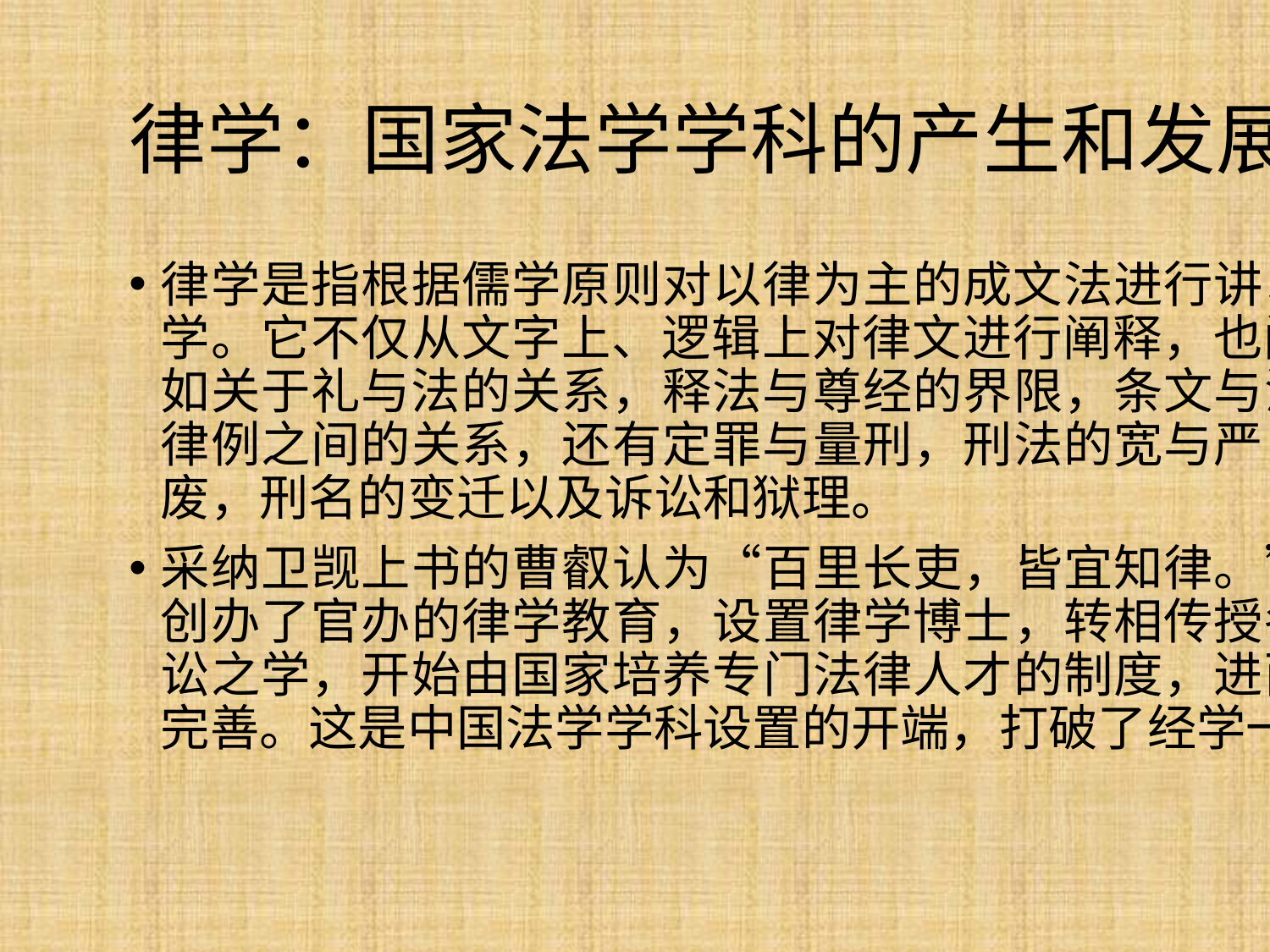

# 律学：国家法学学科的产生和发展
律学是指根据儒学原则对以律为主的成文法进行讲习、注释的法学。它不仅从文字上、逻辑上对律文进行阐释，也阐述某些法理，如关于礼与法的关系，释法与尊经的界限，条文与法意的联系，律例之间的关系，还有定罪与量刑，刑法的宽与严，肉刑的存与废，刑名的变迁以及诉讼和狱理。
采纳卫觊上书的曹叡认为“百里长吏，皆宜知律。”由此，曹魏创办了官办的律学教育，设置律学博士，转相传授各官吏法律诉讼之学，开始由国家培养专门法律人才的制度，进而到隋唐得以完善。这是中国法学学科设置的开端，打破了经学一统的局面。